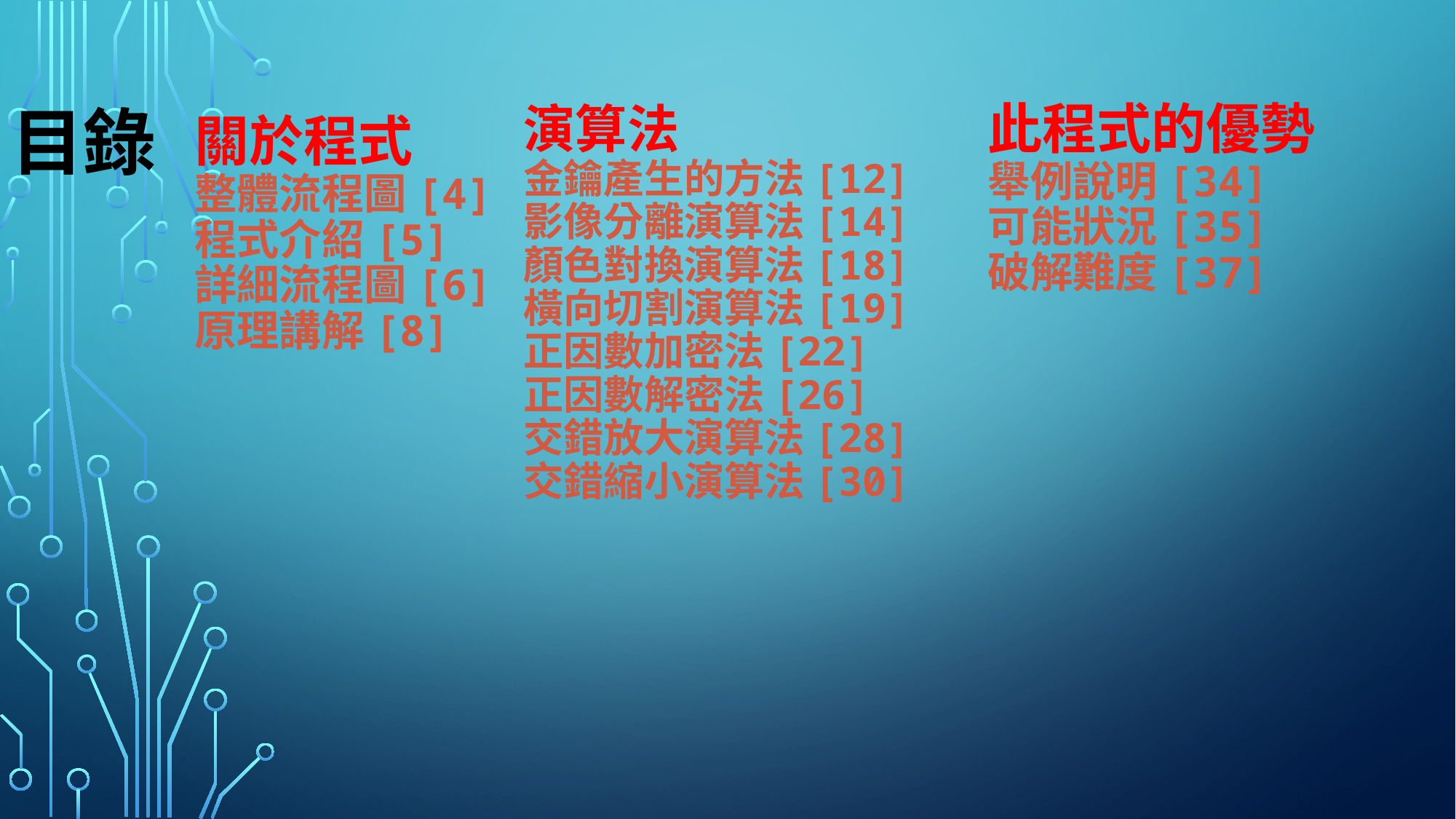

# 目錄
演算法
金鑰產生的方法[12]
影像分離演算法[14]
顏色對換演算法[18]
橫向切割演算法[19]
正因數加密法[22]
正因數解密法[26]
交錯放大演算法[28]
交錯縮小演算法[30]
此程式的優勢
舉例說明[34]
可能狀況[35]
破解難度[37]
關於程式
整體流程圖[4]
程式介紹[5]
詳細流程圖[6]
原理講解[8]